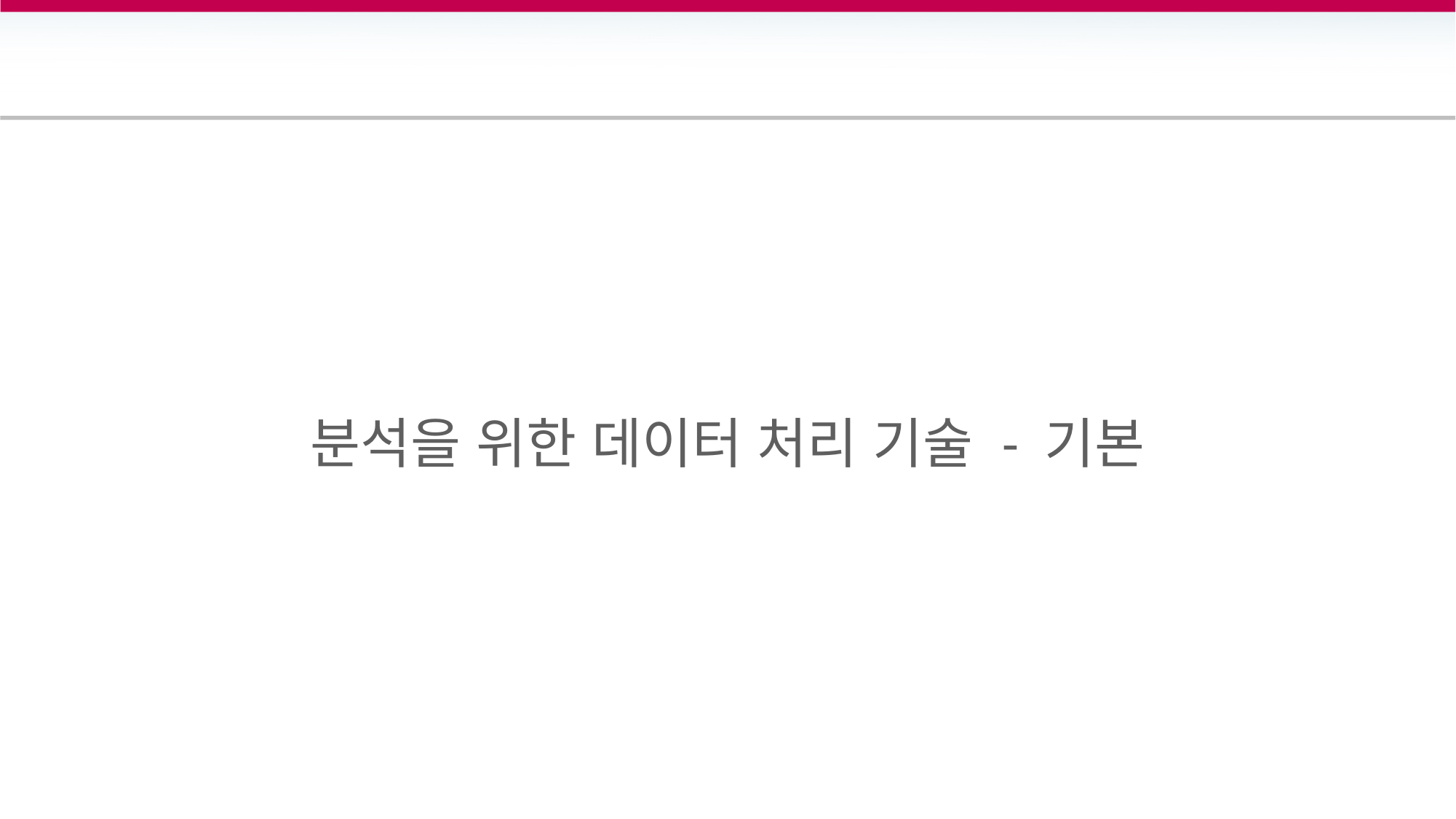

분석을 위한 데이터 처리 기술 - 기본